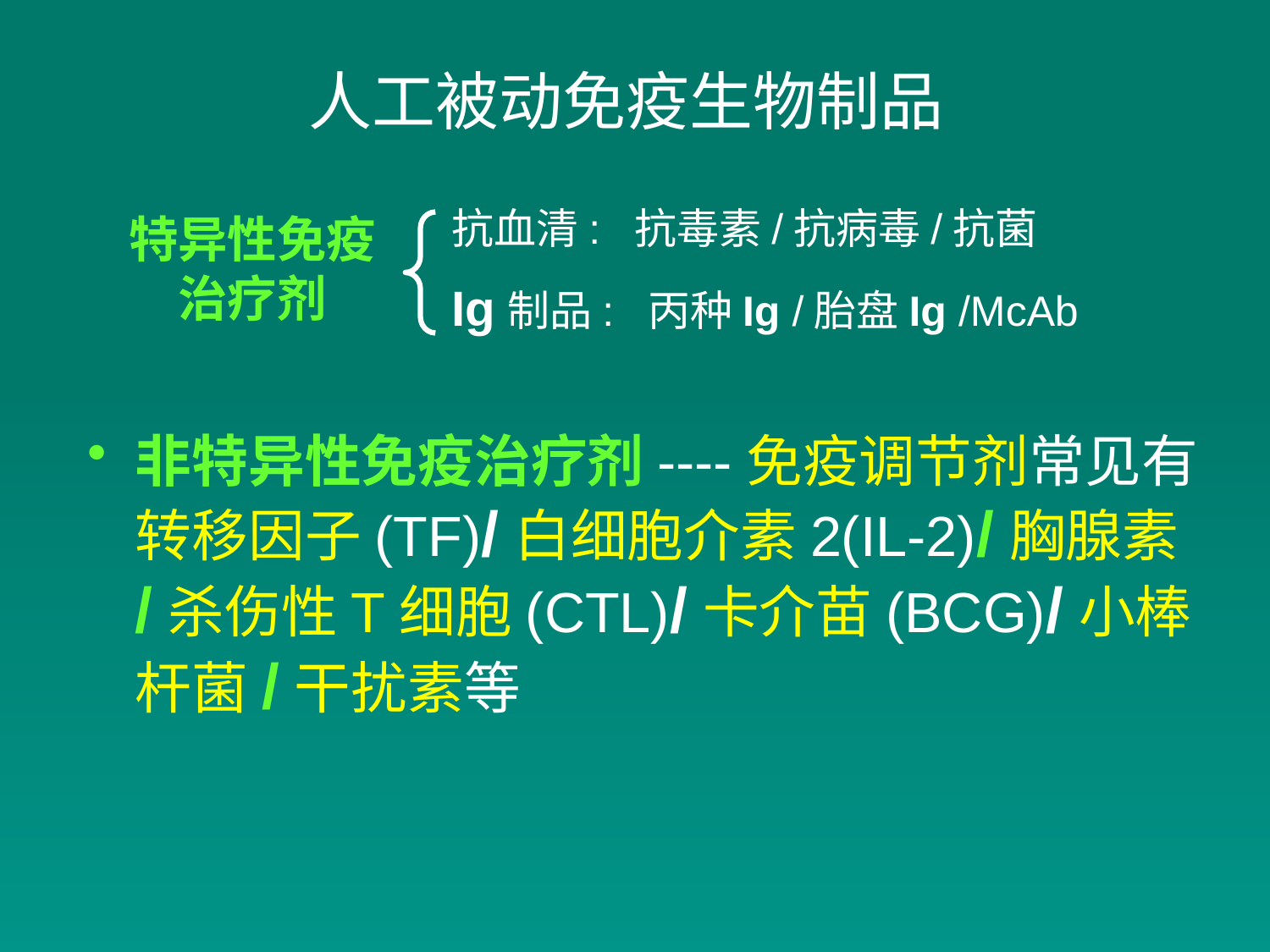

# 人工被动免疫生物制品

非特异性免疫治疗剂----免疫调节剂常见有转移因子(TF)/白细胞介素2(IL-2)/胸腺素/杀伤性T细胞(CTL)/卡介苗(BCG)/小棒杆菌/干扰素等
抗血清:  抗毒素/抗病毒/抗菌
Ig制品:  丙种Ig /胎盘Ig /McAb
特异性免疫
治疗剂